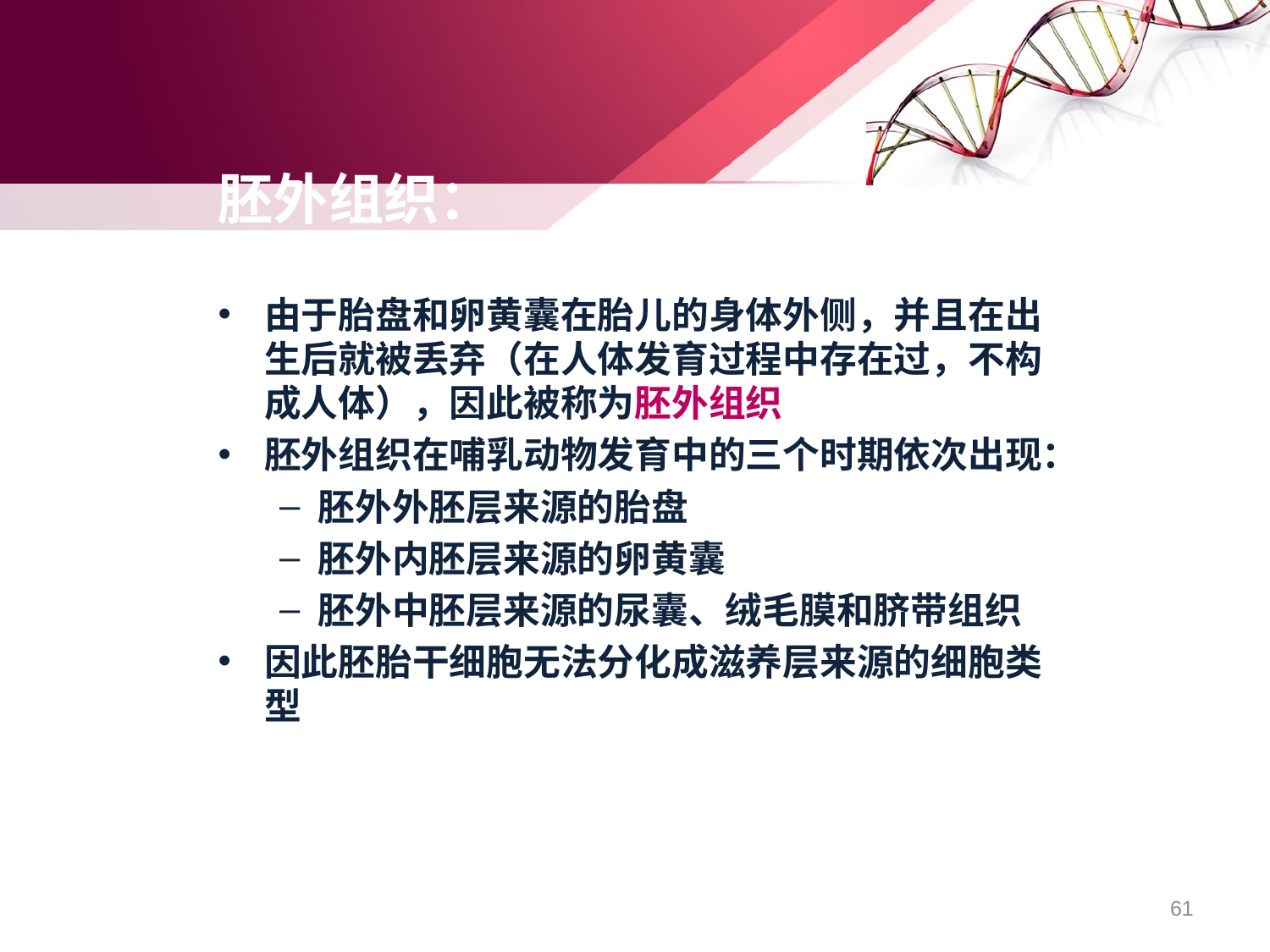

# 胚外组织：
由于胎盘和卵黄囊在胎儿的身体外侧，并且在出生后就被丢弃（在人体发育过程中存在过，不构成人体），因此被称为胚外组织
胚外组织在哺乳动物发育中的三个时期依次出现：
胚外外胚层来源的胎盘
胚外内胚层来源的卵黄囊
胚外中胚层来源的尿囊、绒毛膜和脐带组织
因此胚胎干细胞无法分化成滋养层来源的细胞类型
61